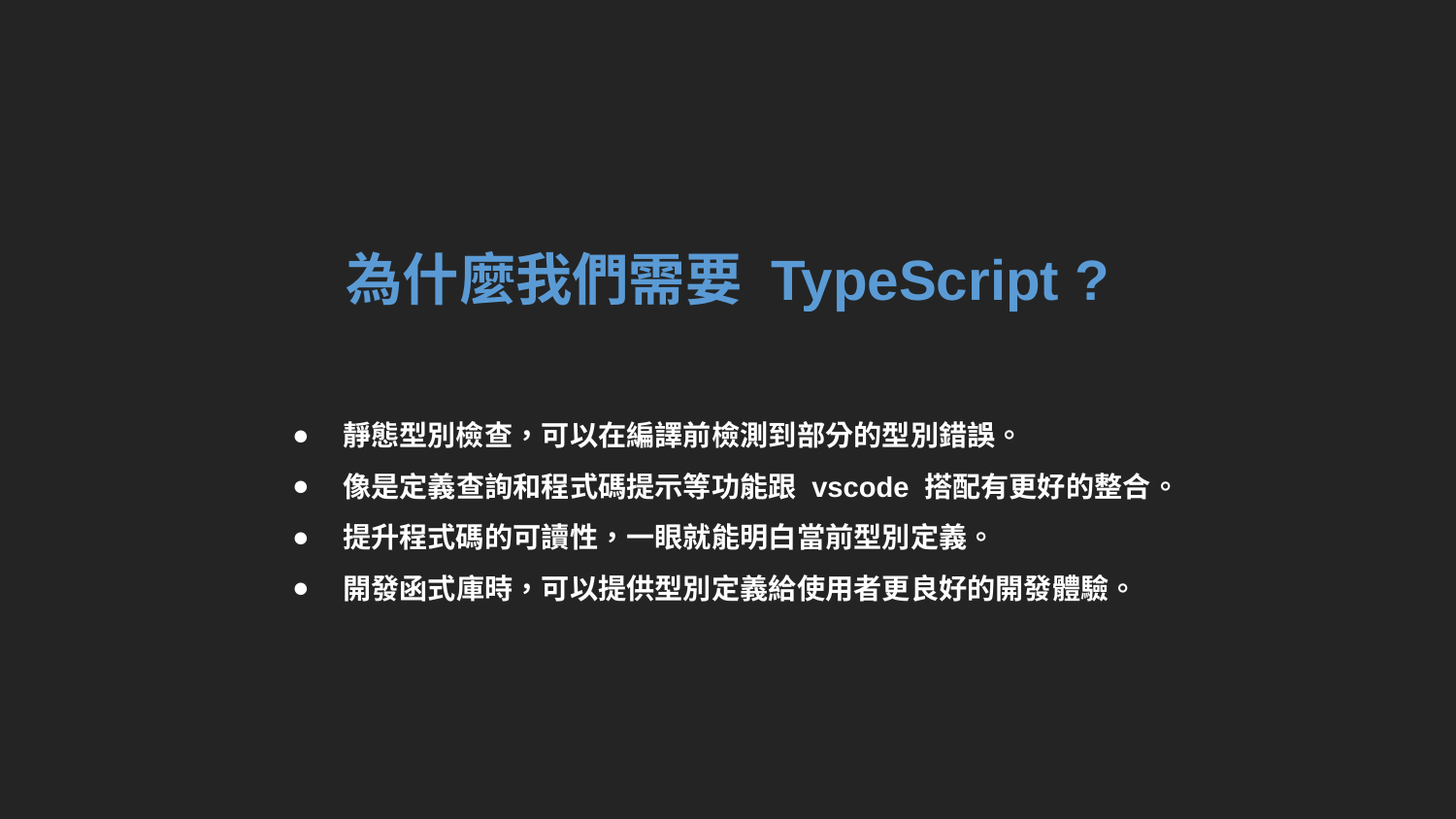

# 為什麼我們需要 TypeScript ?
靜態型別檢查，可以在編譯前檢測到部分的型別錯誤。
像是定義查詢和程式碼提示等功能跟 vscode 搭配有更好的整合。
提升程式碼的可讀性，一眼就能明白當前型別定義。
開發函式庫時，可以提供型別定義給使用者更良好的開發體驗。